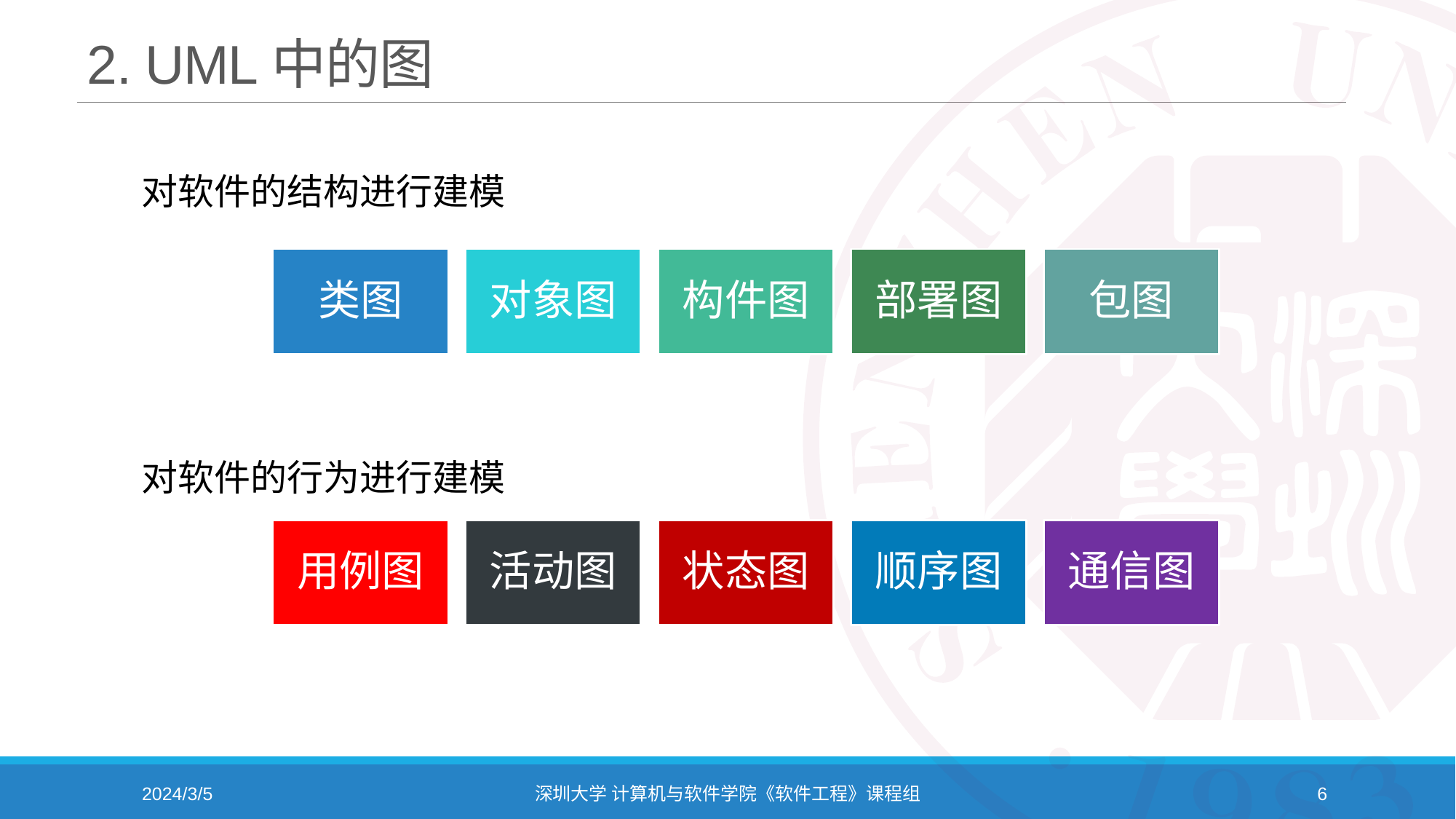

# 2. UML中的图
对软件的结构进行建模
类图
对象图
构件图
部署图
包图
对软件的行为进行建模
用例图
活动图
状态图
顺序图
通信图
2024/3/5
深圳大学 计算机与软件学院《软件工程》课程组
6